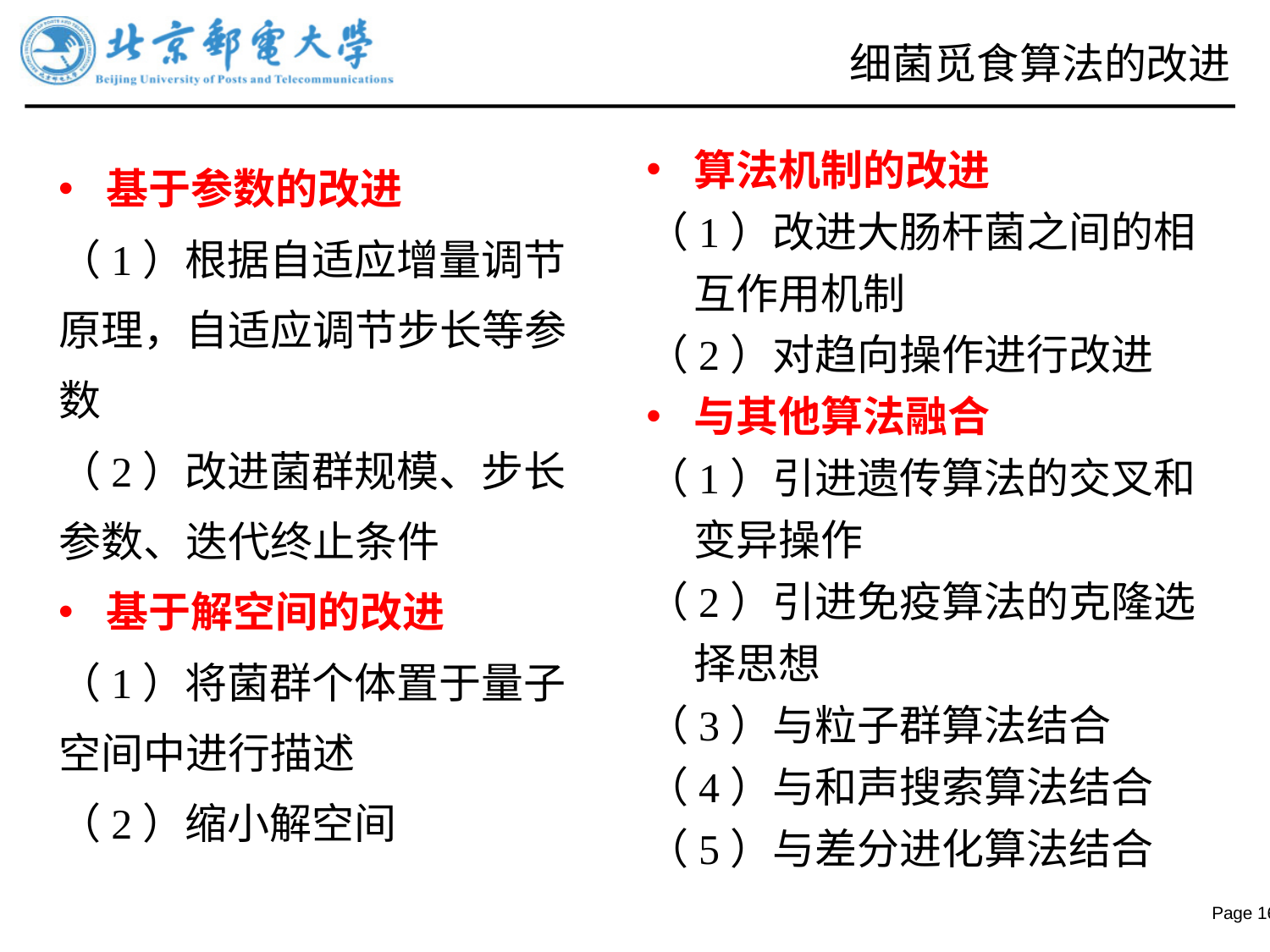

# 细菌觅食算法的改进
算法机制的改进
（1）改进大肠杆菌之间的相互作用机制
（2）对趋向操作进行改进
与其他算法融合
（1）引进遗传算法的交叉和变异操作
（2）引进免疫算法的克隆选择思想
（3）与粒子群算法结合
（4）与和声搜索算法结合
（5）与差分进化算法结合
基于参数的改进
（1）根据自适应增量调节原理，自适应调节步长等参数
（2）改进菌群规模、步长参数、迭代终止条件
基于解空间的改进
（1）将菌群个体置于量子空间中进行描述
（2）缩小解空间